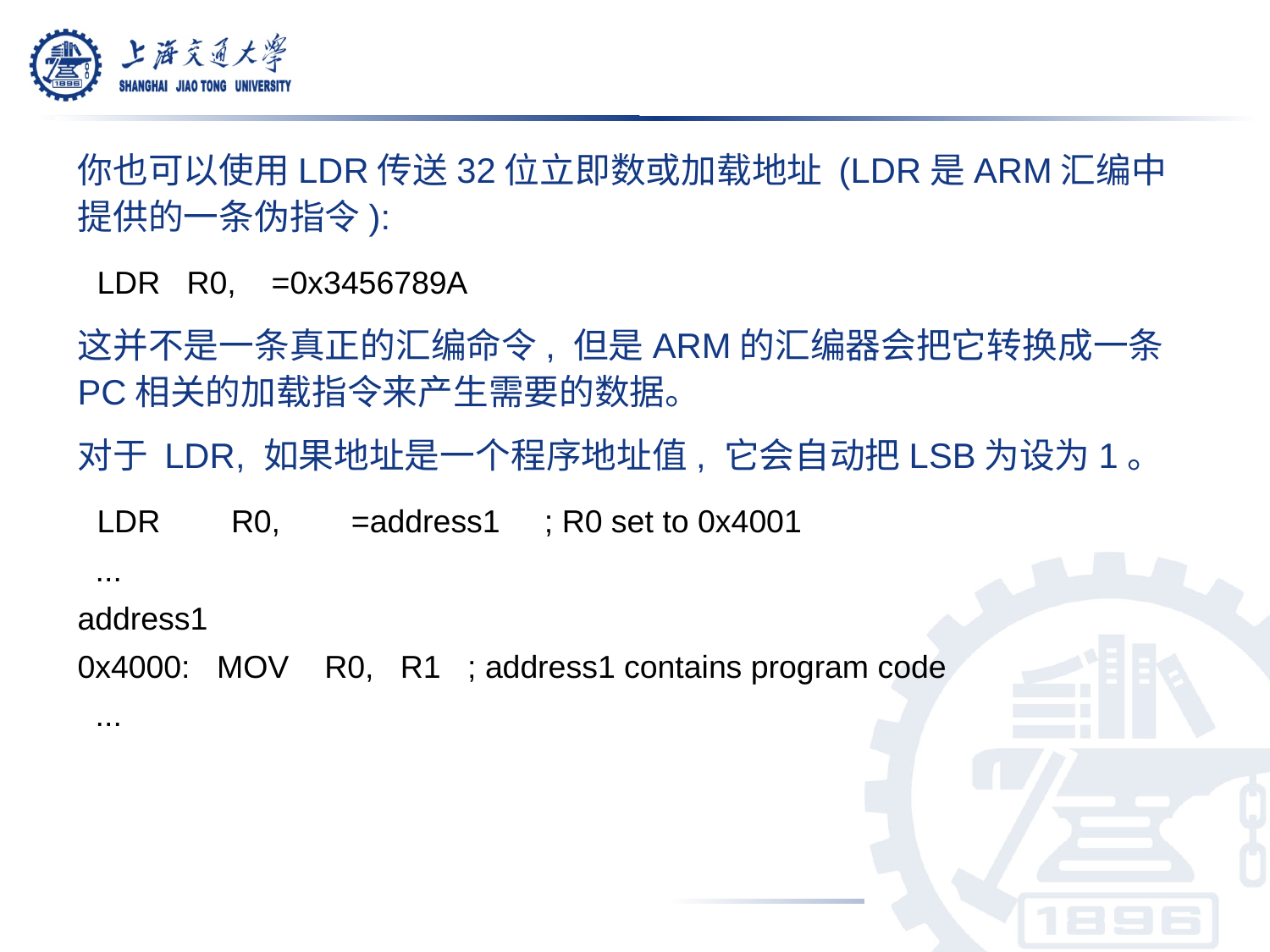

你也可以使用LDR传送32位立即数或加载地址 (LDR是ARM汇编中提供的一条伪指令):
  LDR   R0,    =0x3456789A
这并不是一条真正的汇编命令, 但是ARM的汇编器会把它转换成一条PC相关的加载指令来产生需要的数据。
对于 LDR, 如果地址是一个程序地址值, 它会自动把LSB为设为1。
  LDR        R0,        =address1     ; R0 set to 0x4001
  ...
address1
0x4000:   MOV    R0,   R1   ; address1 contains program code
  ...